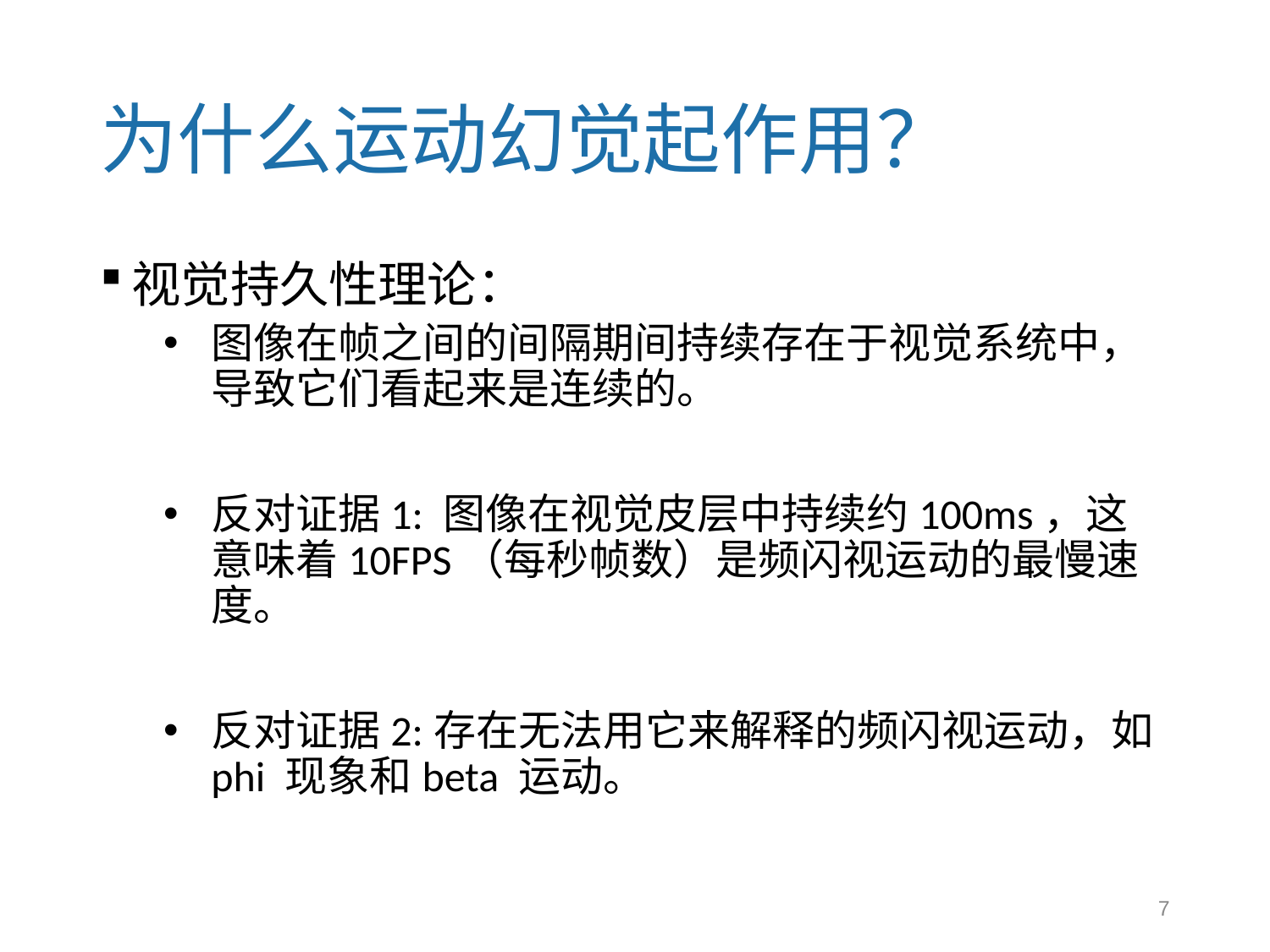

# 为什么运动幻觉起作用？
视觉持久性理论：
图像在帧之间的间隔期间持续存在于视觉系统中，导致它们看起来是连续的。

反对证据1: 图像在视觉皮层中持续约100ms，这意味着10FPS（每秒帧数）是频闪视运动的最慢速度。

反对证据2:存在无法用它来解释的频闪视运动，如 phi 现象和beta 运动。
7